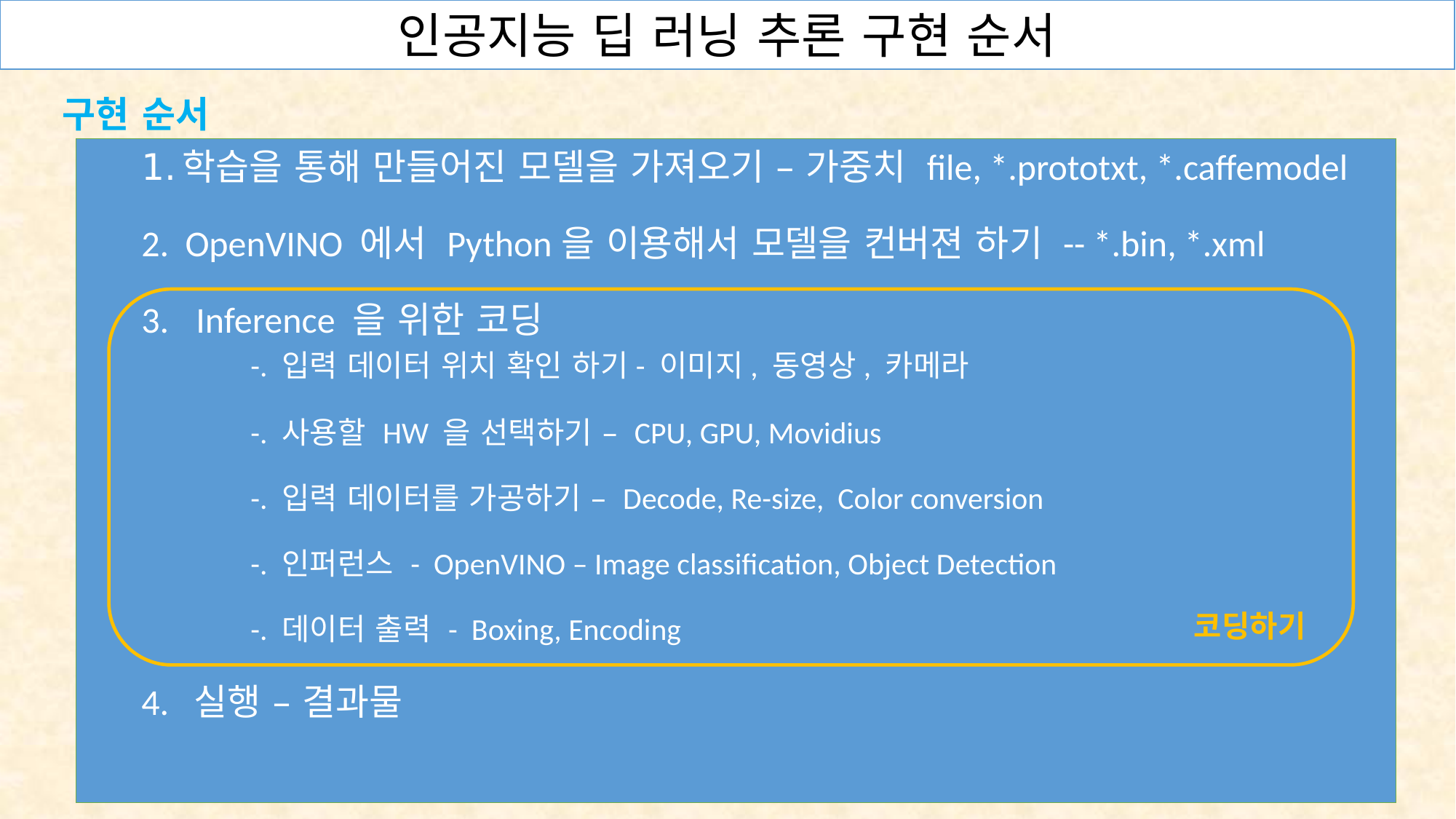

인공지능 딥 러닝 추론 구현 순서
구현 순서
학습을 통해 만들어진 모델을 가져오기 – 가중치 file, *.prototxt, *.caffemodel

2.  OpenVINO 에서 Python을 이용해서 모델을 컨버젼 하기 -- *.bin, *.xml

Inference 을 위한 코딩
	-. 입력 데이터 위치 확인 하기- 이미지, 동영상, 카메라

	-. 사용할 HW 을 선택하기 – CPU, GPU, Movidius

	-. 입력 데이터를 가공하기 – Decode, Re-size,  Color conversion

	-. 인퍼런스 -  OpenVINO – Image classification, Object Detection

	-. 데이터 출력 -  Boxing, Encoding

4.  실행 – 결과물

코딩하기